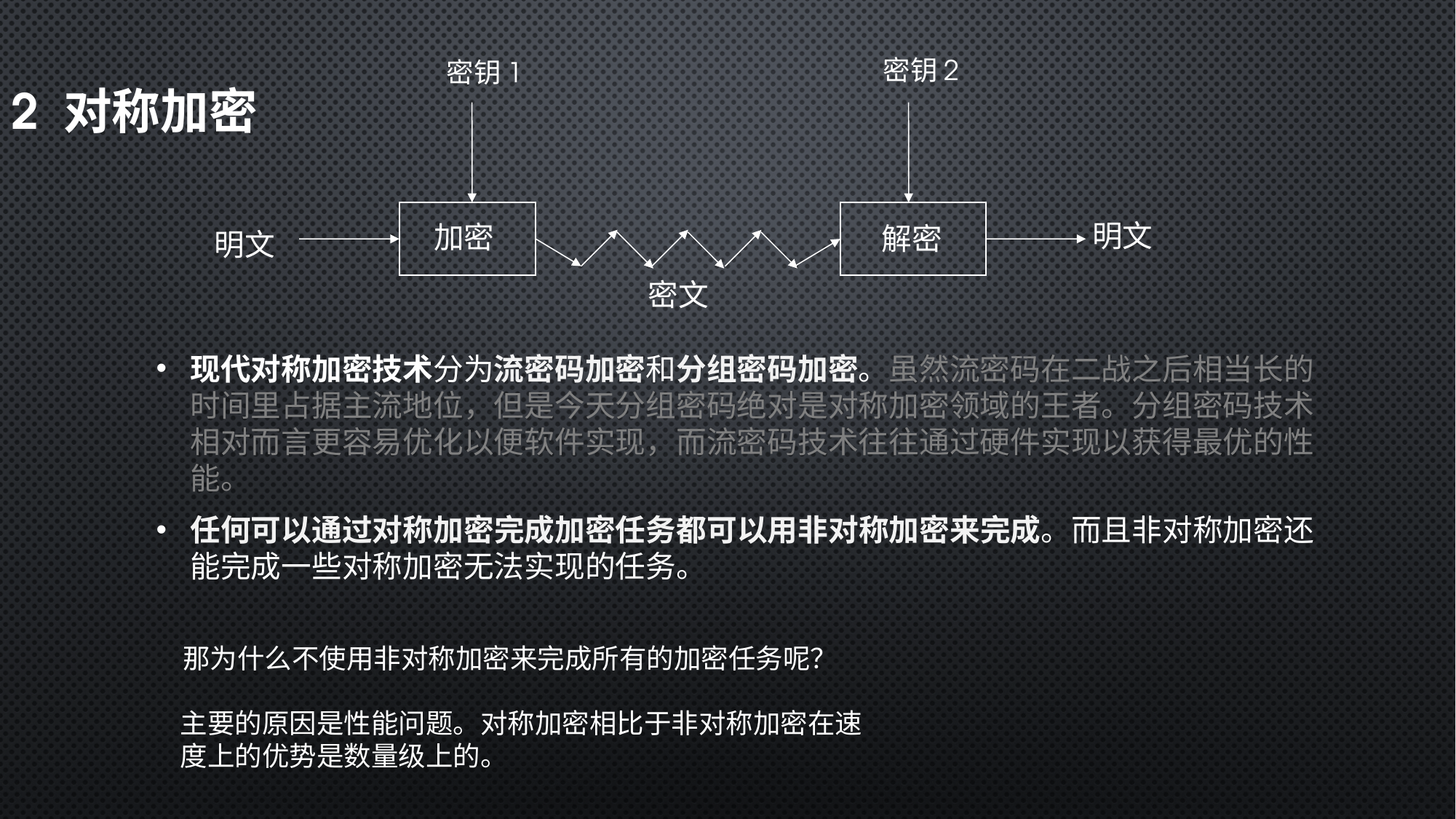

# 2 对称加密
密钥2
密钥1

明文
加密
解密
明文

密文
现代对称加密技术分为流密码加密和分组密码加密。虽然流密码在二战之后相当长的时间里占据主流地位，但是今天分组密码绝对是对称加密领域的王者。分组密码技术相对而言更容易优化以便软件实现，而流密码技术往往通过硬件实现以获得最优的性能。
任何可以通过对称加密完成加密任务都可以用非对称加密来完成。而且非对称加密还能完成一些对称加密无法实现的任务。

那为什么不使用非对称加密来完成所有的加密任务呢？

主要的原因是性能问题。对称加密相比于非对称加密在速度上的优势是数量级上的。